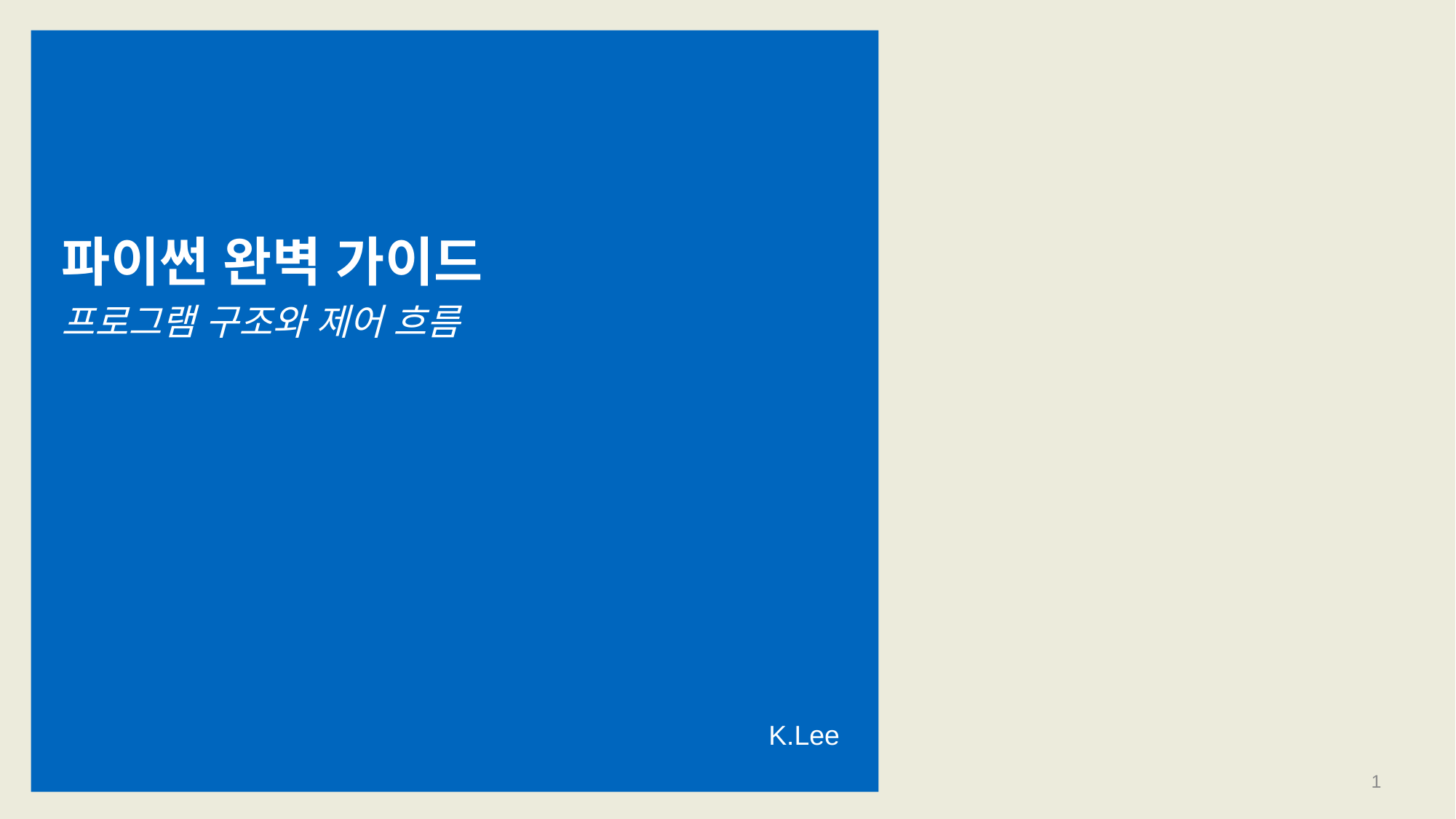

# 파이썬 완벽 가이드
프로그램 구조와 제어 흐름
K.Lee
1